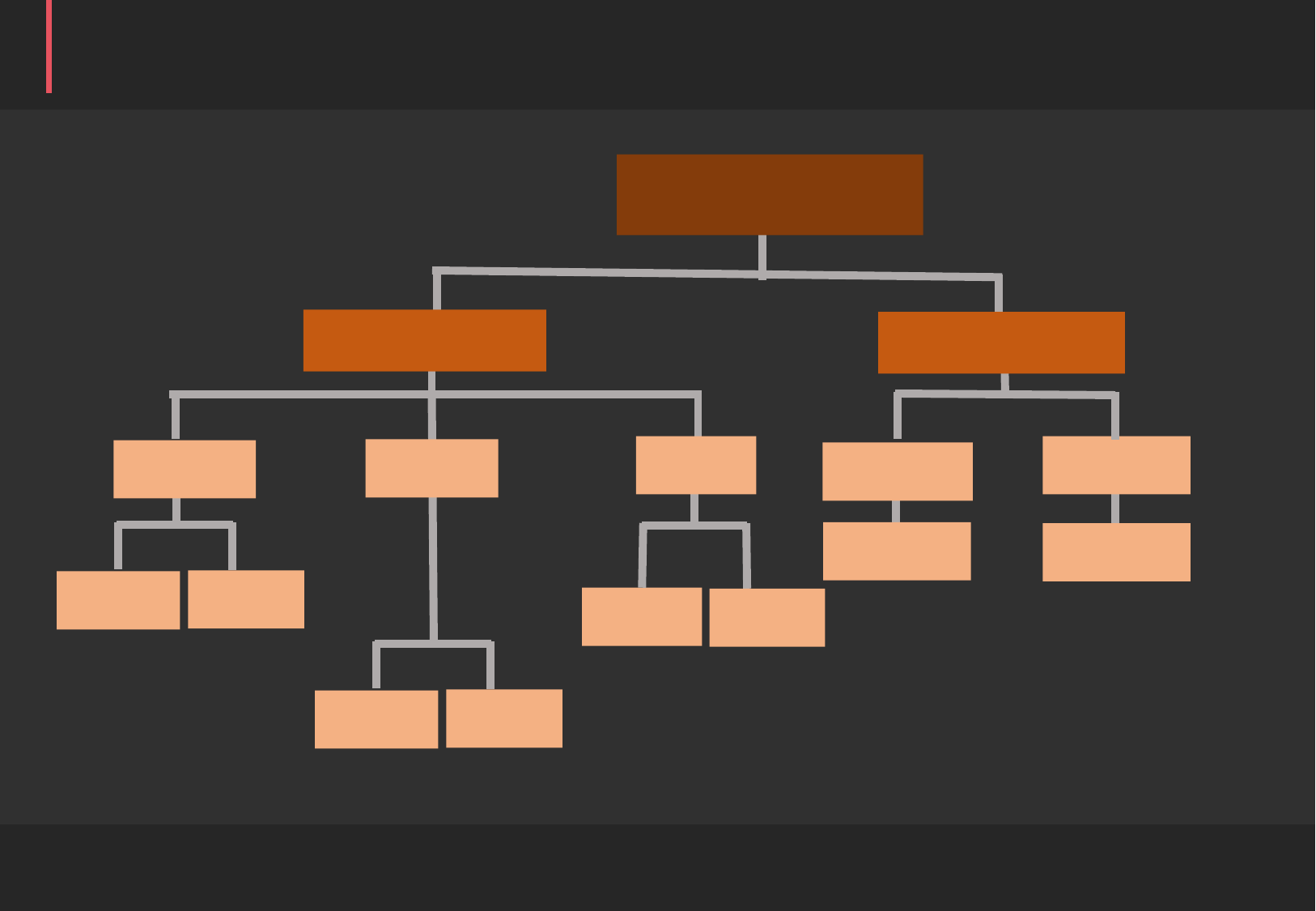

개발 사이트 구조도&Use Case Diagram

영화 리뷰사이트
사용자 페이지
운영자 페이지
Q&A
영화관리
리뷰페이지
로그인하기
회원관리
회원등록
영화목록추가
회원가입
회원페이지
답변하기
질문하기
리뷰수정
리뷰등록